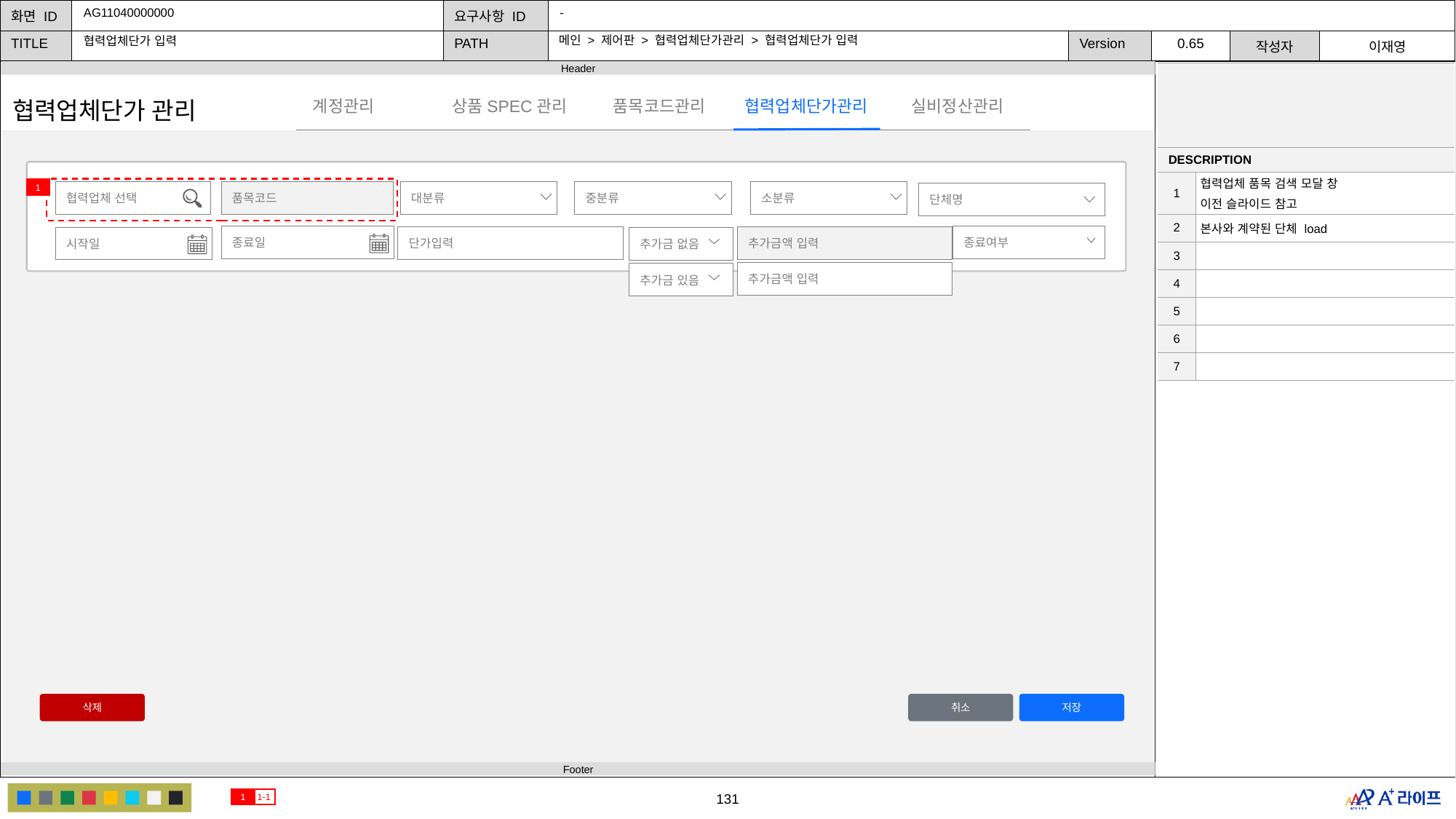

AG11040000000
-
메인 > 제어판 > 협력업체단가관리 > 협력업체단가 입력
협력업체단가 입력
|  |  |
| --- | --- |
| DESCRIPTION |  |
| 1 | 협력업체 품목 검색 모달 창 이전 슬라이드 참고 |
| 2 | 본사와 계약된 단체 load |
| 3 |  |
| 4 |  |
| 5 |  |
| 6 |  |
| 7 |  |
상품SPEC관리
협력업체단가관리
계정관리
품목코드관리
실비정산관리
협력업체단가 관리

1
품목코드
대분류

중분류

소분류

협력업체 선택

단체명

종료일

종료여부

단가입력
추가금액 입력
추가금 없음

추가금액 입력
추가금 있음

시작일

삭제
취소
저장
1
1-1